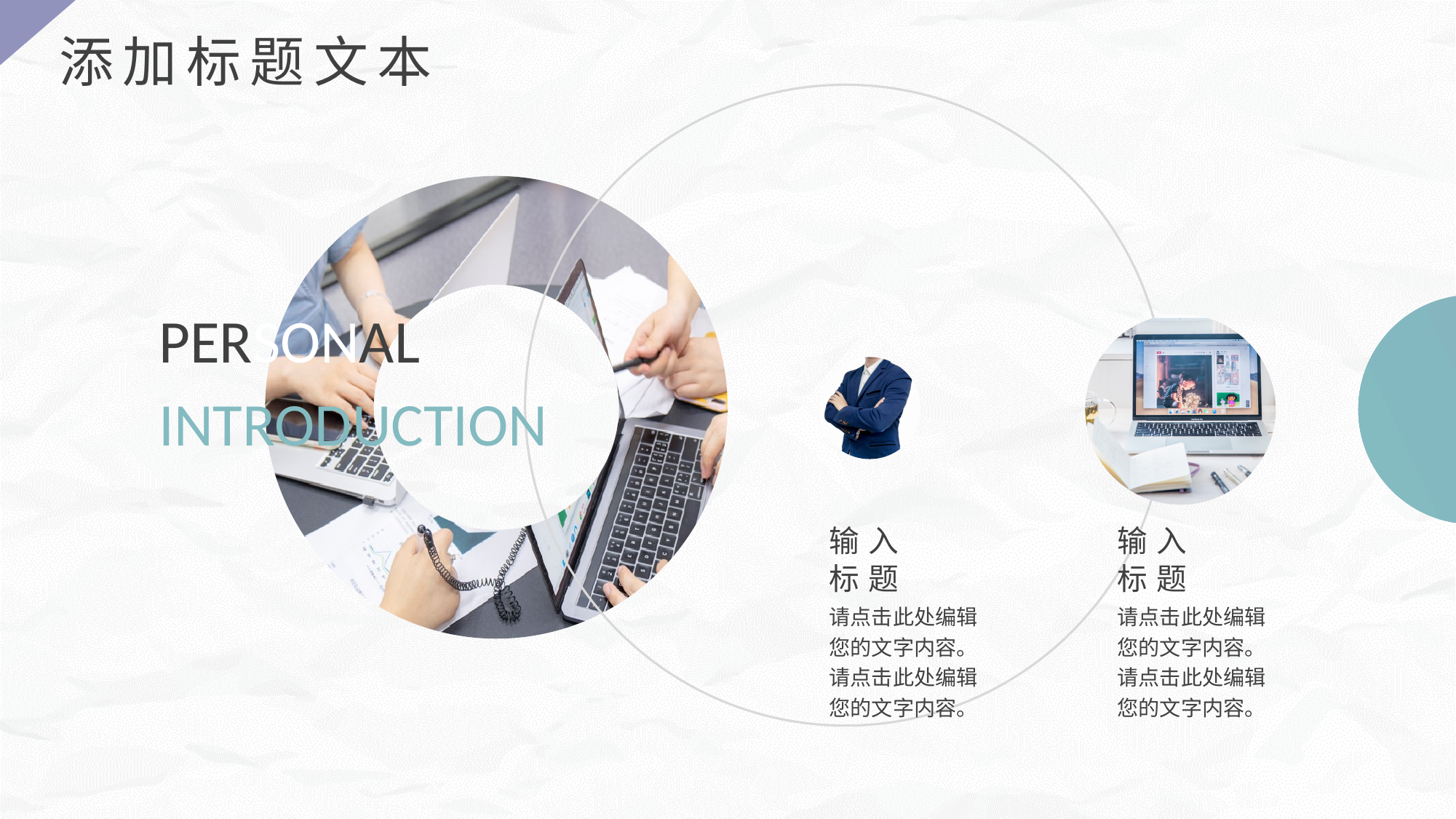

添加标题文本

PERSONAL
INTRODUCTION

输入
标题
输入
标题
请点击此处编辑您的文字内容。请点击此处编辑您的文字内容。
请点击此处编辑您的文字内容。请点击此处编辑您的文字内容。